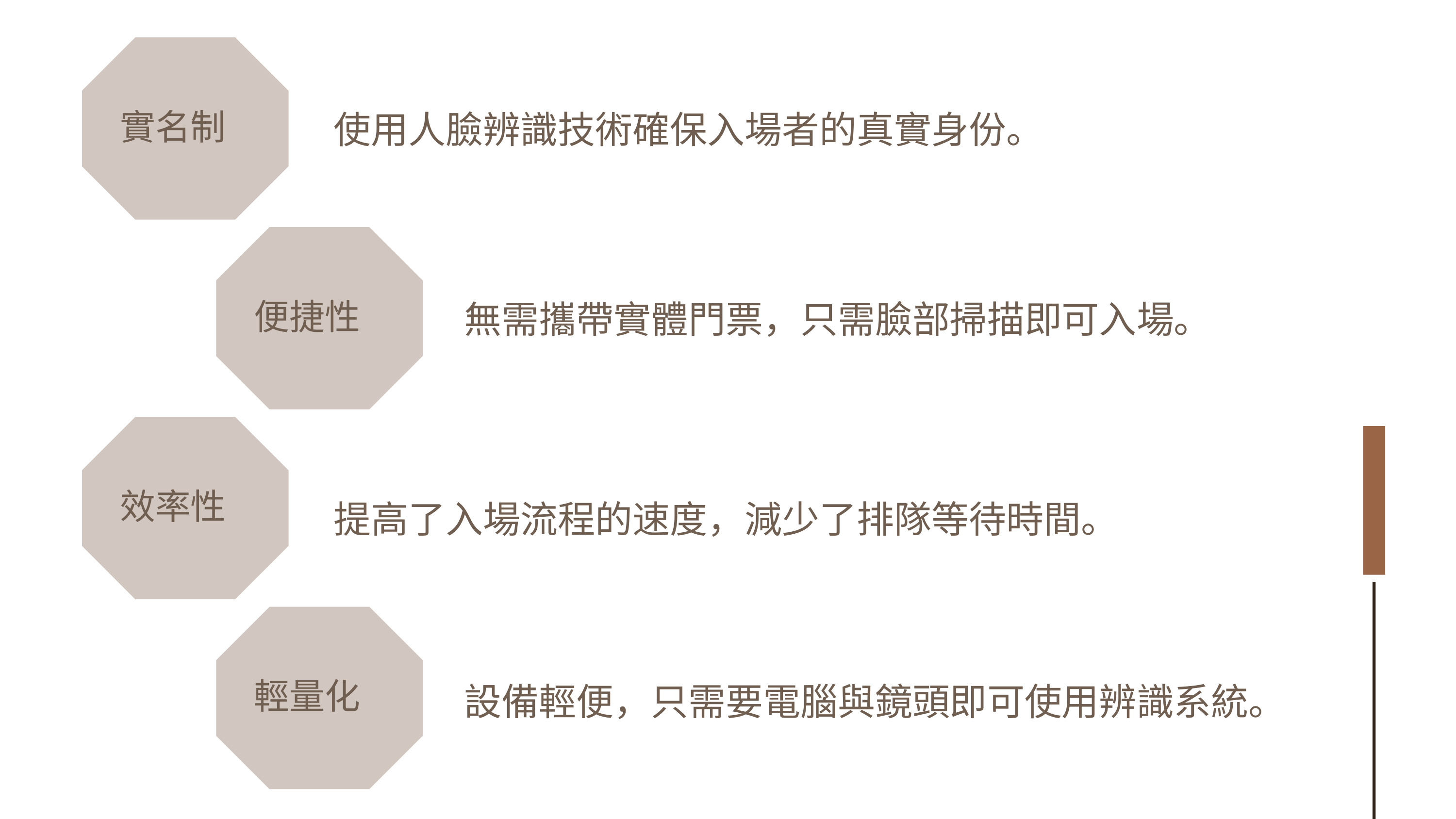

實名制
使用人臉辨識技術確保入場者的真實身份。

便捷性
無需攜帶實體門票，只需臉部掃描即可入場。

效率性

提高了入場流程的速度，減少了排隊等待時間。

輕量化
設備輕便，只需要電腦與鏡頭即可使用辨識系統。